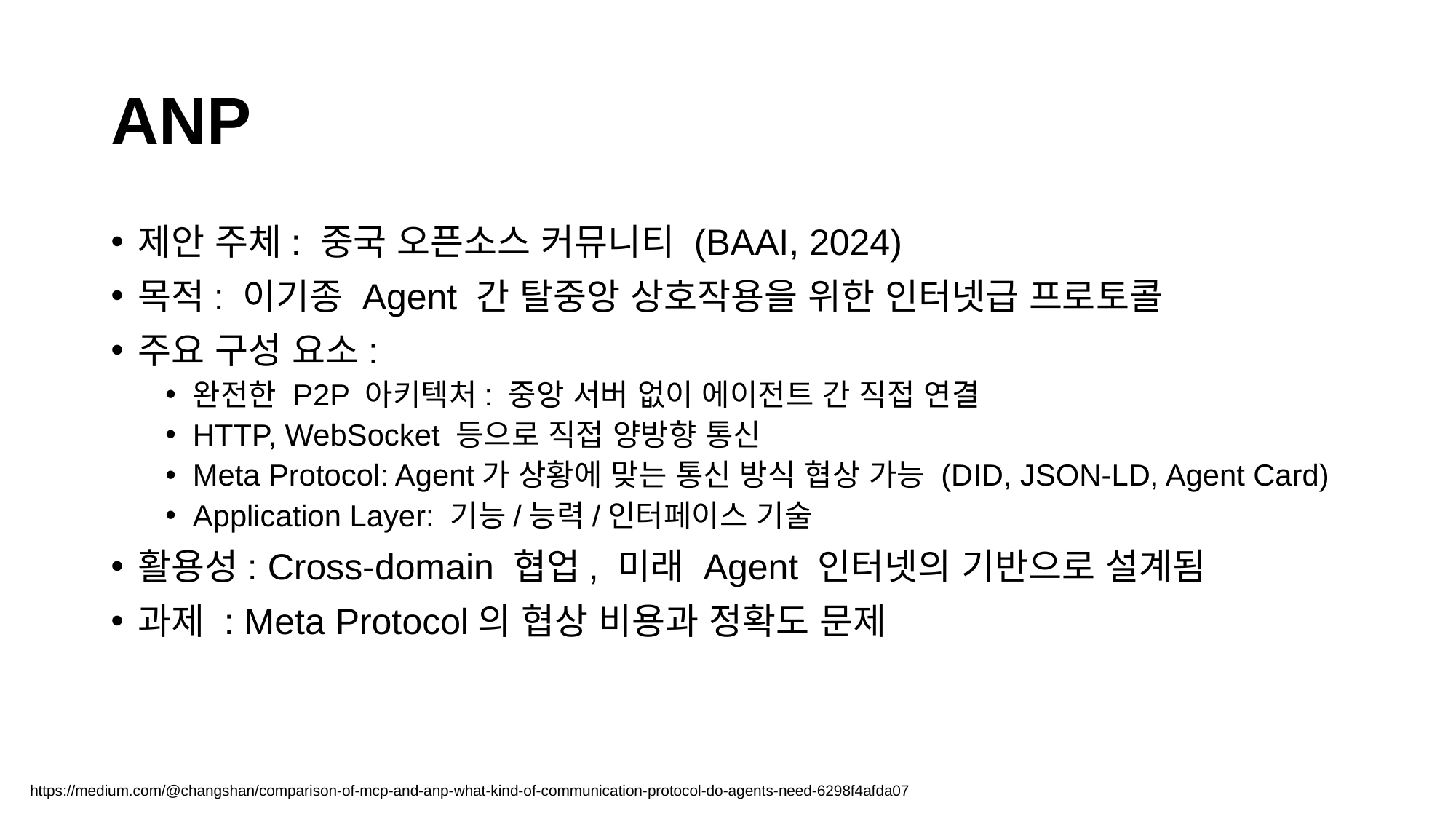

# ANP
제안 주체: 중국 오픈소스 커뮤니티 (BAAI, 2024)
목적: 이기종 Agent 간 탈중앙 상호작용을 위한 인터넷급 프로토콜
주요 구성 요소:
완전한 P2P 아키텍처: 중앙 서버 없이 에이전트 간 직접 연결
HTTP, WebSocket 등으로 직접 양방향 통신
Meta Protocol: Agent가 상황에 맞는 통신 방식 협상 가능 (DID, JSON-LD, Agent Card)
Application Layer: 기능/능력/인터페이스 기술
활용성: Cross-domain 협업, 미래 Agent 인터넷의 기반으로 설계됨
과제 : Meta Protocol의 협상 비용과 정확도 문제
https://medium.com/@changshan/comparison-of-mcp-and-anp-what-kind-of-communication-protocol-do-agents-need-6298f4afda07